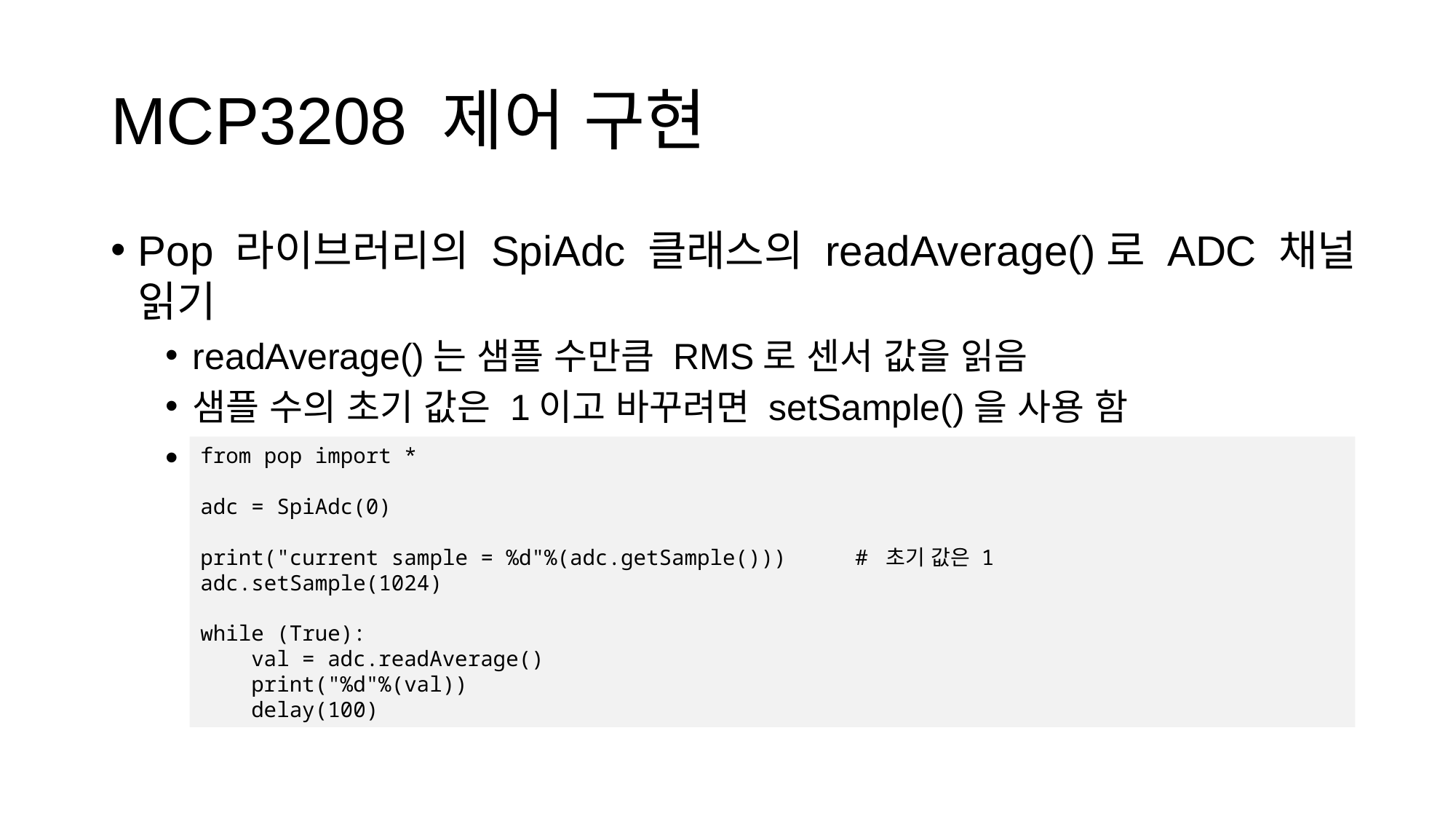

# MCP3208 제어 구현
Pop 라이브러리의 SpiAdc 클래스의 readAverage()로 ADC 채널 읽기
readAverage()는 샘플 수만큼 RMS로 센서 값을 읽음
샘플 수의 초기 값은 1이고 바꾸려면 setSample()을 사용 함
샘플 수는 getSample()로 읽음
from pop import *

adc = SpiAdc(0)

print("current sample = %d"%(adc.getSample()))	# 초기 값은 1
adc.setSample(1024)

while (True):
    val = adc.readAverage()
    print("%d"%(val))
    delay(100)